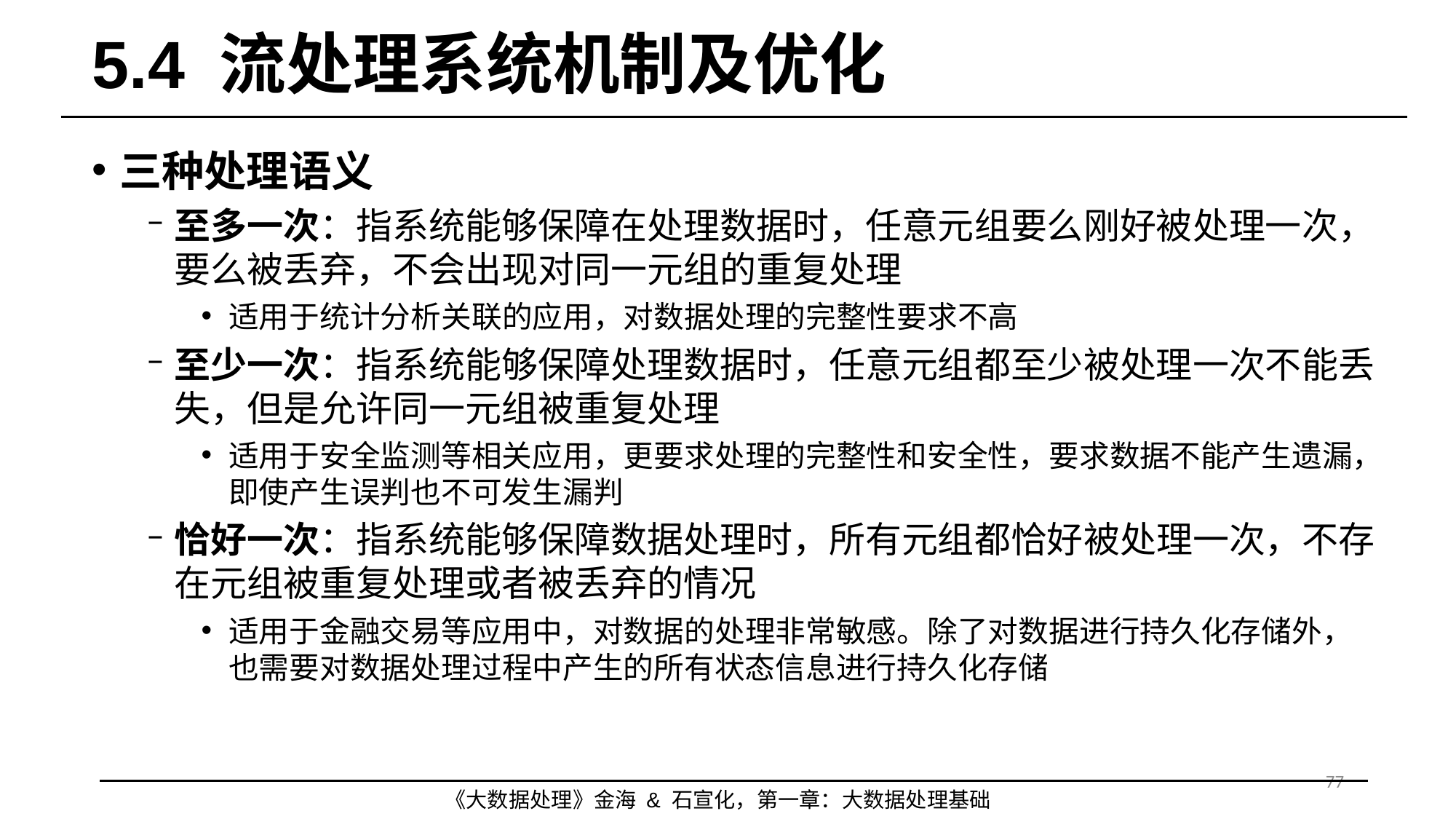

# 5.4 流处理系统机制及优化
三种处理语义
至多一次：指系统能够保障在处理数据时，任意元组要么刚好被处理一次，要么被丢弃，不会出现对同一元组的重复处理
适用于统计分析关联的应用，对数据处理的完整性要求不高
至少一次：指系统能够保障处理数据时，任意元组都至少被处理一次不能丢失，但是允许同一元组被重复处理
适用于安全监测等相关应用，更要求处理的完整性和安全性，要求数据不能产生遗漏，即使产生误判也不可发生漏判
恰好一次：指系统能够保障数据处理时，所有元组都恰好被处理一次，不存在元组被重复处理或者被丢弃的情况
适用于金融交易等应用中，对数据的处理非常敏感。除了对数据进行持久化存储外，也需要对数据处理过程中产生的所有状态信息进行持久化存储
77